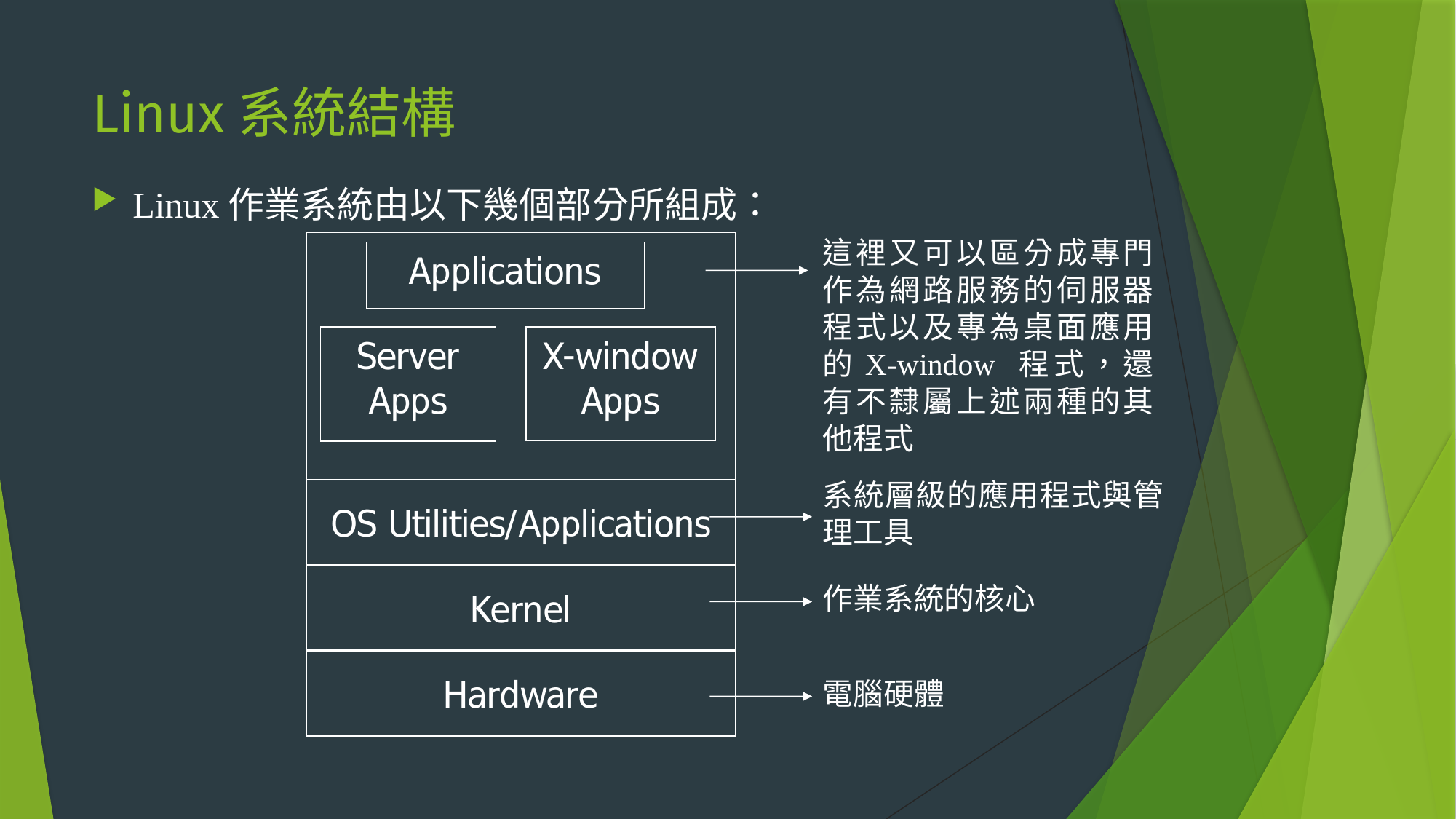

# Linux系統結構
Linux作業系統由以下幾個部分所組成：
這裡又可以區分成專門作為網路服務的伺服器程式以及專為桌面應用的X-window 程式，還有不隸屬上述兩種的其他程式

Applications

X-window
Apps
Server
Apps
系統層級的應用程式與管理工具
OS Utilities/Applications

Kernel
作業系統的核心

Hardware
電腦硬體